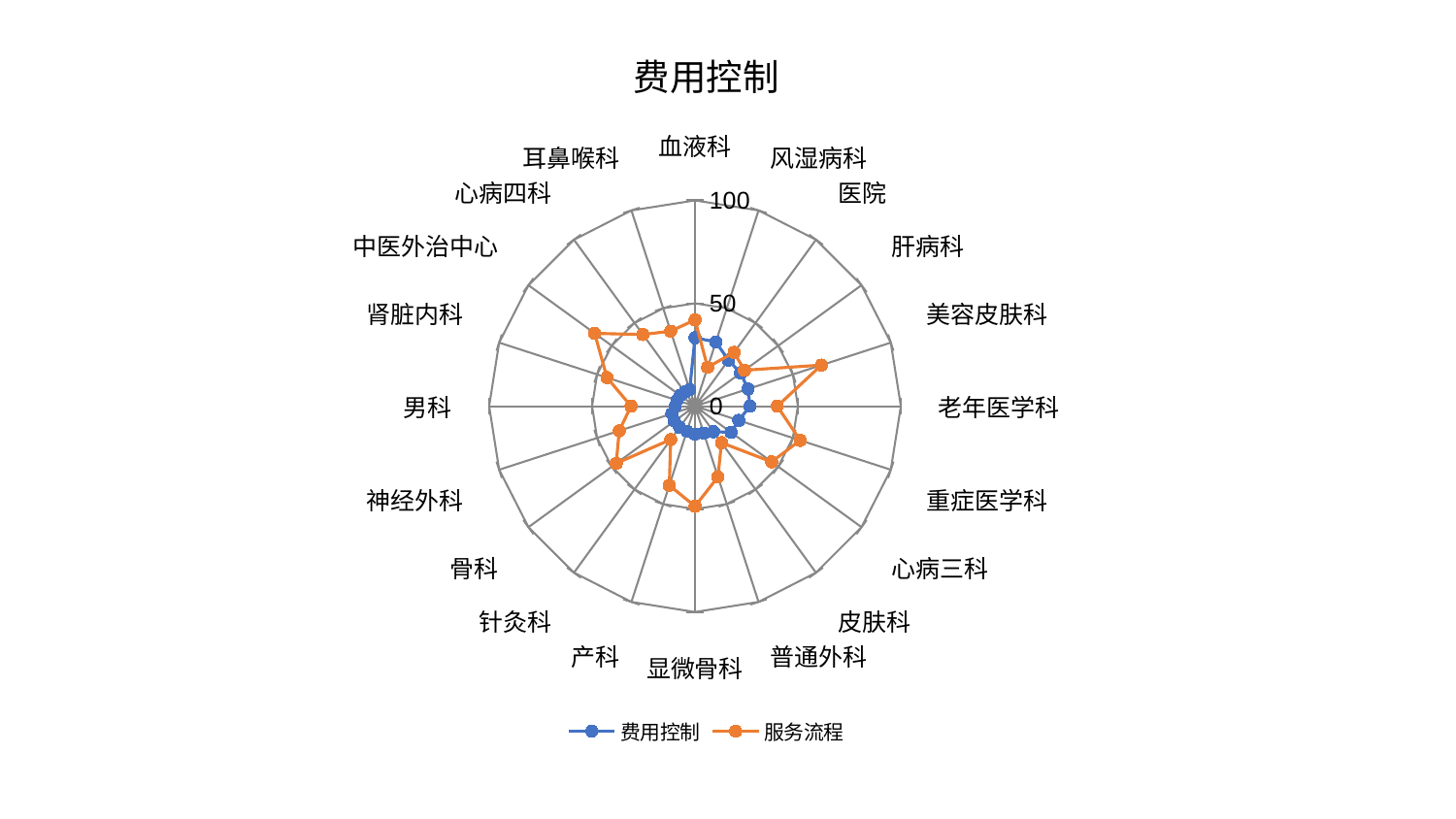

### Chart: 费用控制

| Category | 费用控制 | 服务流程 |
|---|---|---|
| 血液科 | 33.25362919373569 | 41.92847193088889 |
| 风湿病科 | 32.8090887175966 | 19.876237931635128 |
| 医院 | 27.67210269736933 | 32.30618574169215 |
| 肝病科 | 27.40083544765946 | 29.722605022743835 |
| 美容皮肤科 | 27.087730624032112 | 64.59836319206264 |
| 老年医学科 | 26.759392953085282 | 39.98642337996027 |
| 重症医学科 | 22.339578213751654 | 53.76180387122292 |
| 心病三科 | 21.65134786737536 | 46.002361243184936 |
| 皮肤科 | 15.307673613442166 | 21.92312311634059 |
| 普通外科 | 13.777418179154216 | 36.135790644222396 |
| 显微骨科 | 13.551399179366939 | 48.63757694305505 |
| 产科 | 12.753433729273414 | 40.440339385081465 |
| 针灸科 | 12.693119090458982 | 20.04129201424211 |
| 骨科 | 12.371324475615328 | 47.2674985476095 |
| 神经外科 | 11.806364383626716 | 38.72462432849264 |
| 男科 | 9.575856476058938 | 31.04554474879723 |
| 肾脏内科 | 9.186390366663227 | 44.94092827356248 |
| 中医外治中心 | 8.878017858687006 | 60.23853634610441 |
| 心病四科 | 8.455035974500937 | 43.04733164759614 |
| 耳鼻喉科 | 8.398126470585256 | 38.34386263682365 |
39